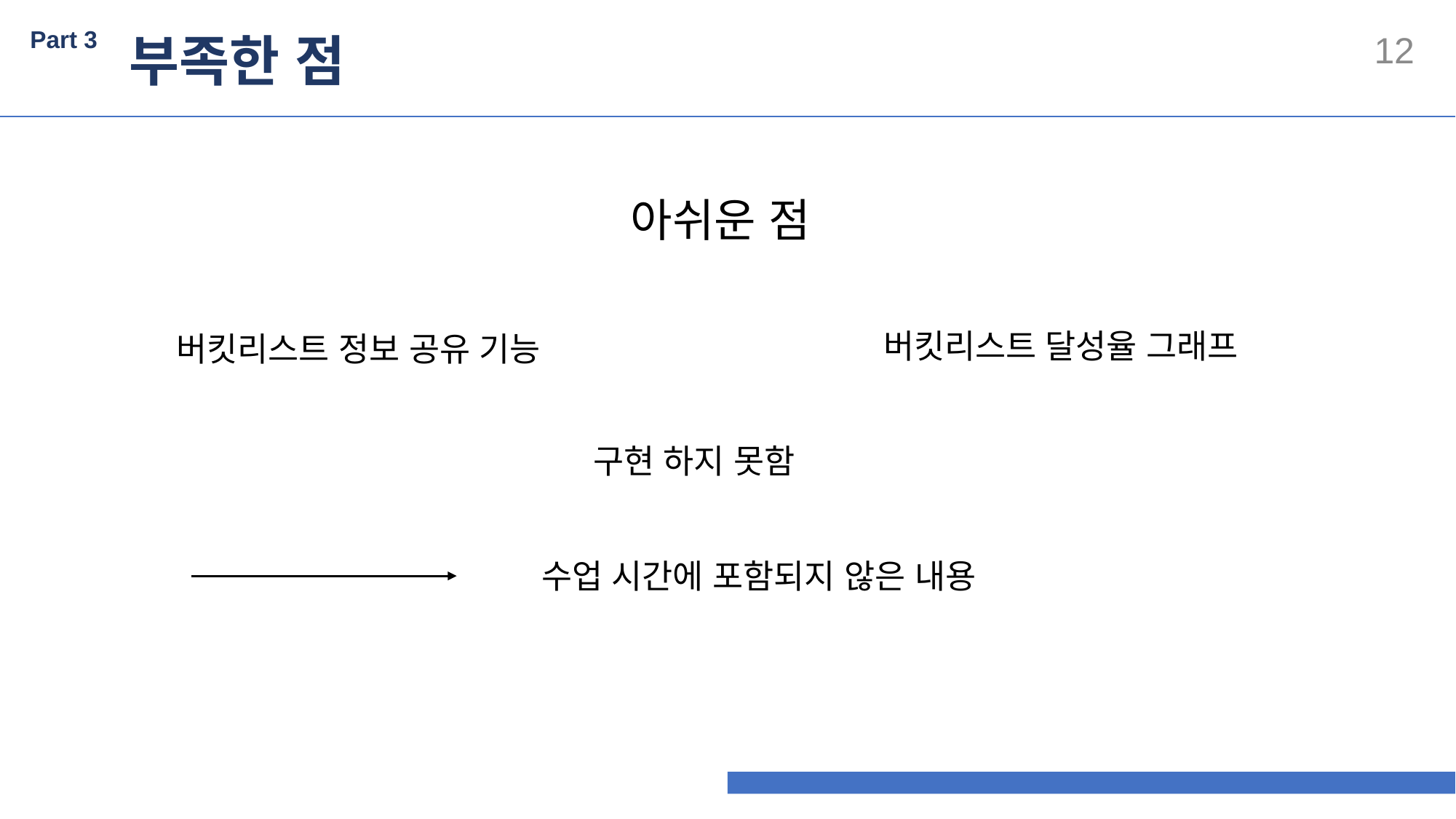

Part 3
부족한 점
12
아쉬운 점
버킷리스트 달성율 그래프
버킷리스트 정보 공유 기능
구현 하지 못함
수업 시간에 포함되지 않은 내용